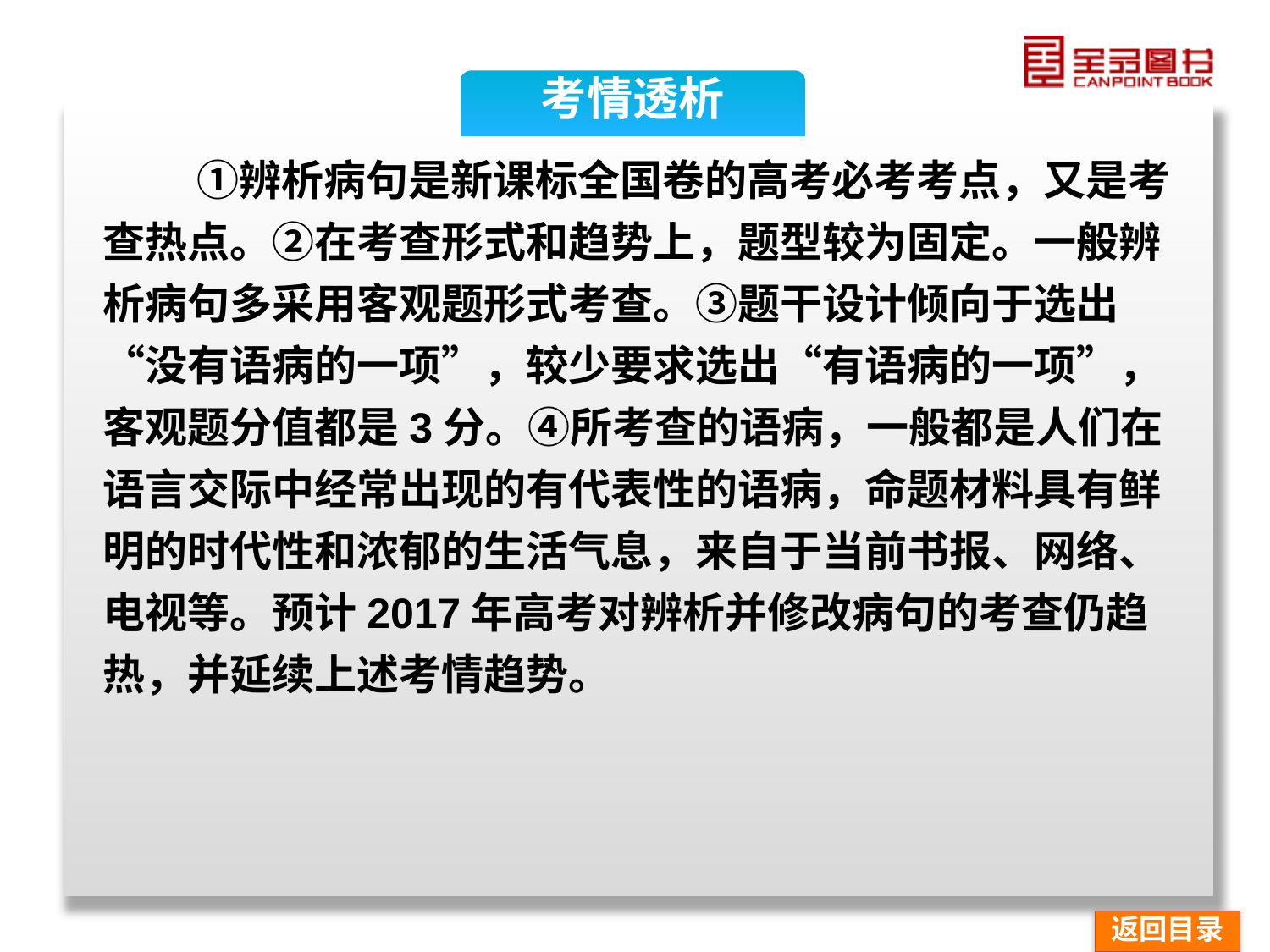

考情透析

　　 ①辨析病句是新课标全国卷的高考必考考点，又是考查热点。②在考查形式和趋势上，题型较为固定。一般辨析病句多采用客观题形式考查。③题干设计倾向于选出“没有语病的一项”，较少要求选出“有语病的一项”，客观题分值都是3分。④所考查的语病，一般都是人们在语言交际中经常出现的有代表性的语病，命题材料具有鲜明的时代性和浓郁的生活气息，来自于当前书报、网络、电视等。预计2017年高考对辨析并修改病句的考查仍趋热，并延续上述考情趋势。
返回目录